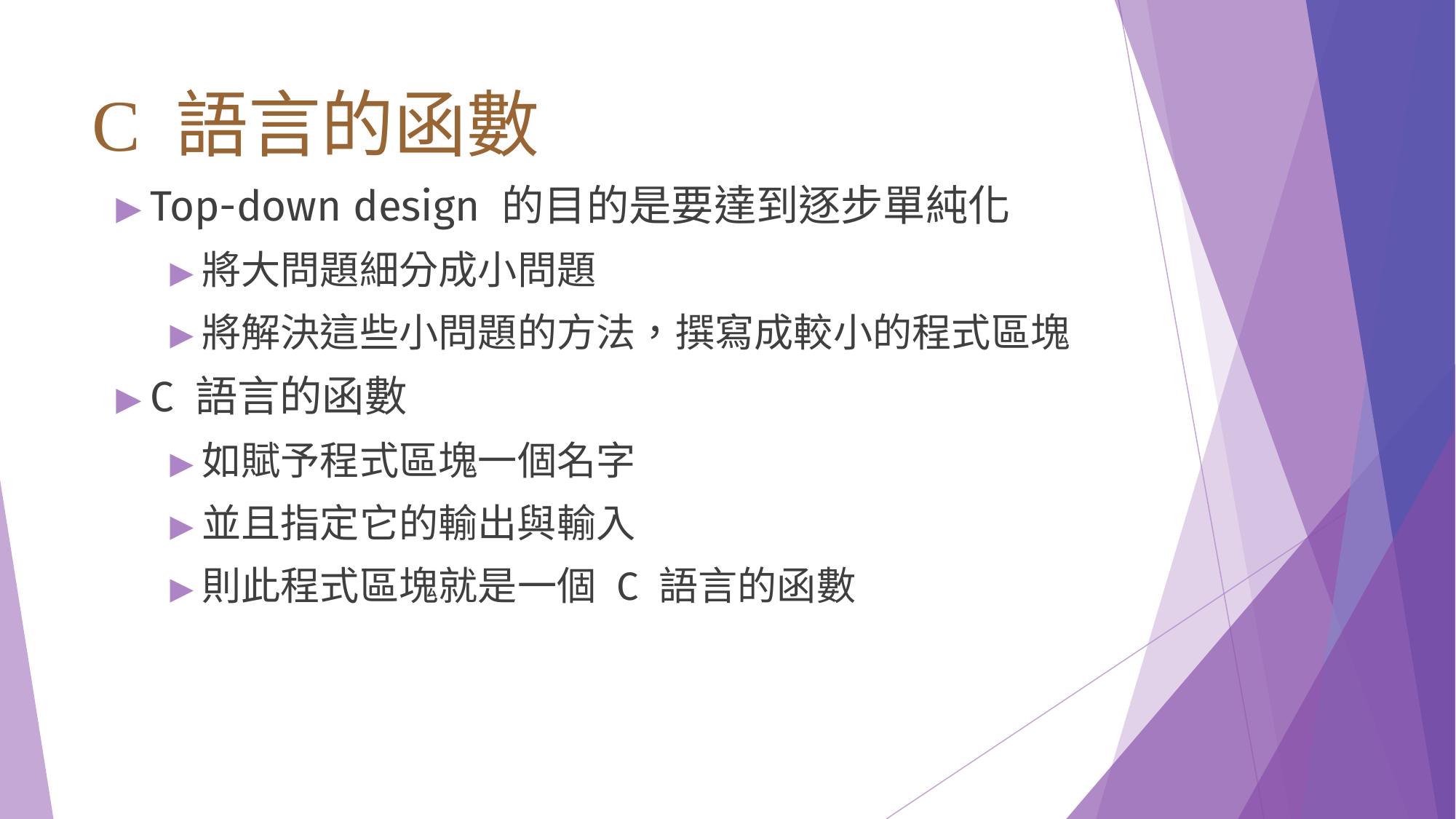

# C 語⾔的函數
Top-down design 的目的是要達到逐步單純化
將⼤問題細分成小問題
將解決這些⼩問題的方法，撰寫成較⼩的程式區塊
C 語⾔的函數
如賦予程式區塊⼀個名字
並且指定它的輸出與輸入
則此程式區塊就是⼀個 C 語⾔的函數